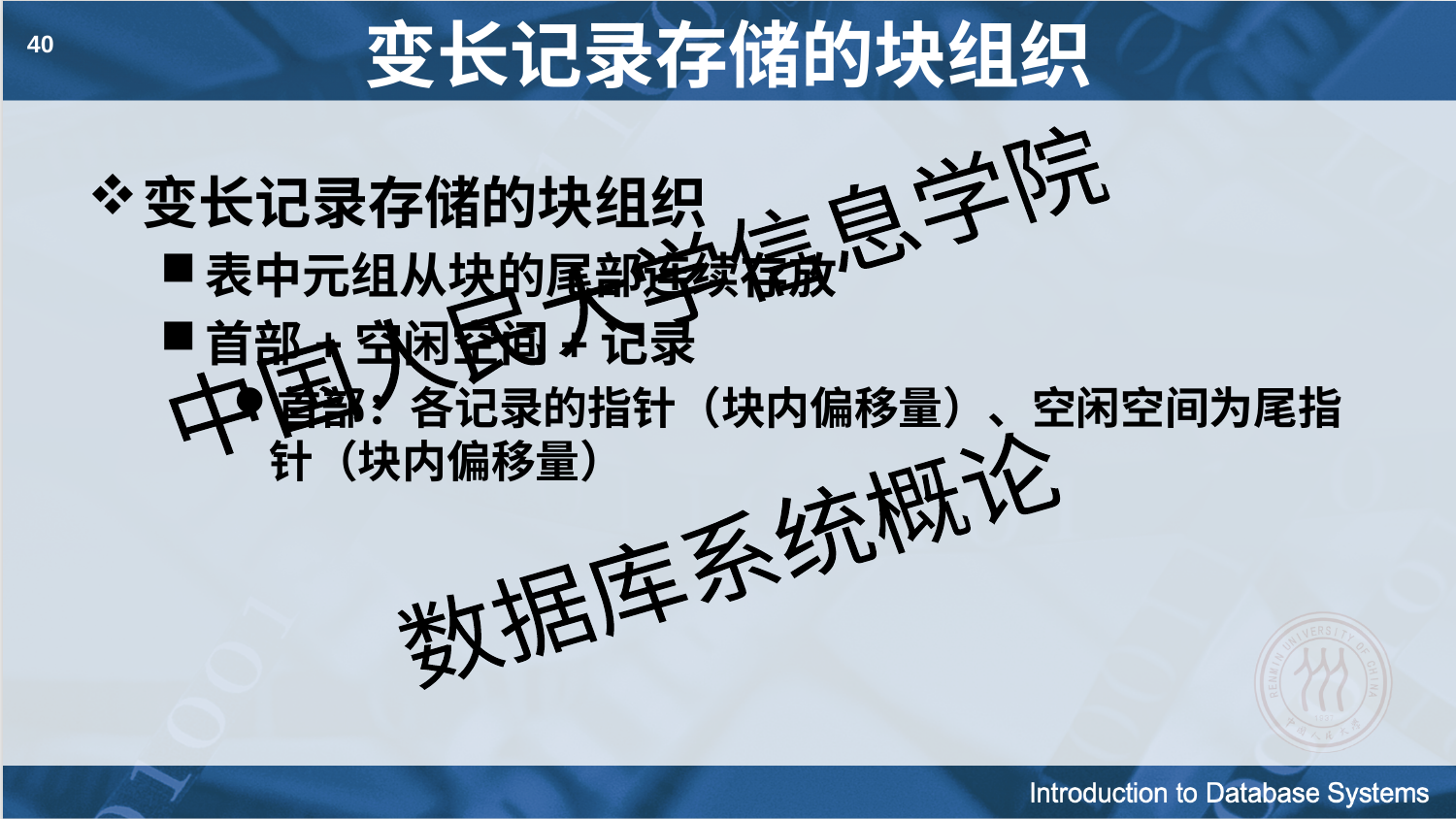

# 变长记录存储的块组织
40
变长记录存储的块组织
表中元组从块的尾部连续存放
首部+空闲空间+记录
首部：各记录的指针（块内偏移量）、空闲空间为尾指针（块内偏移量）